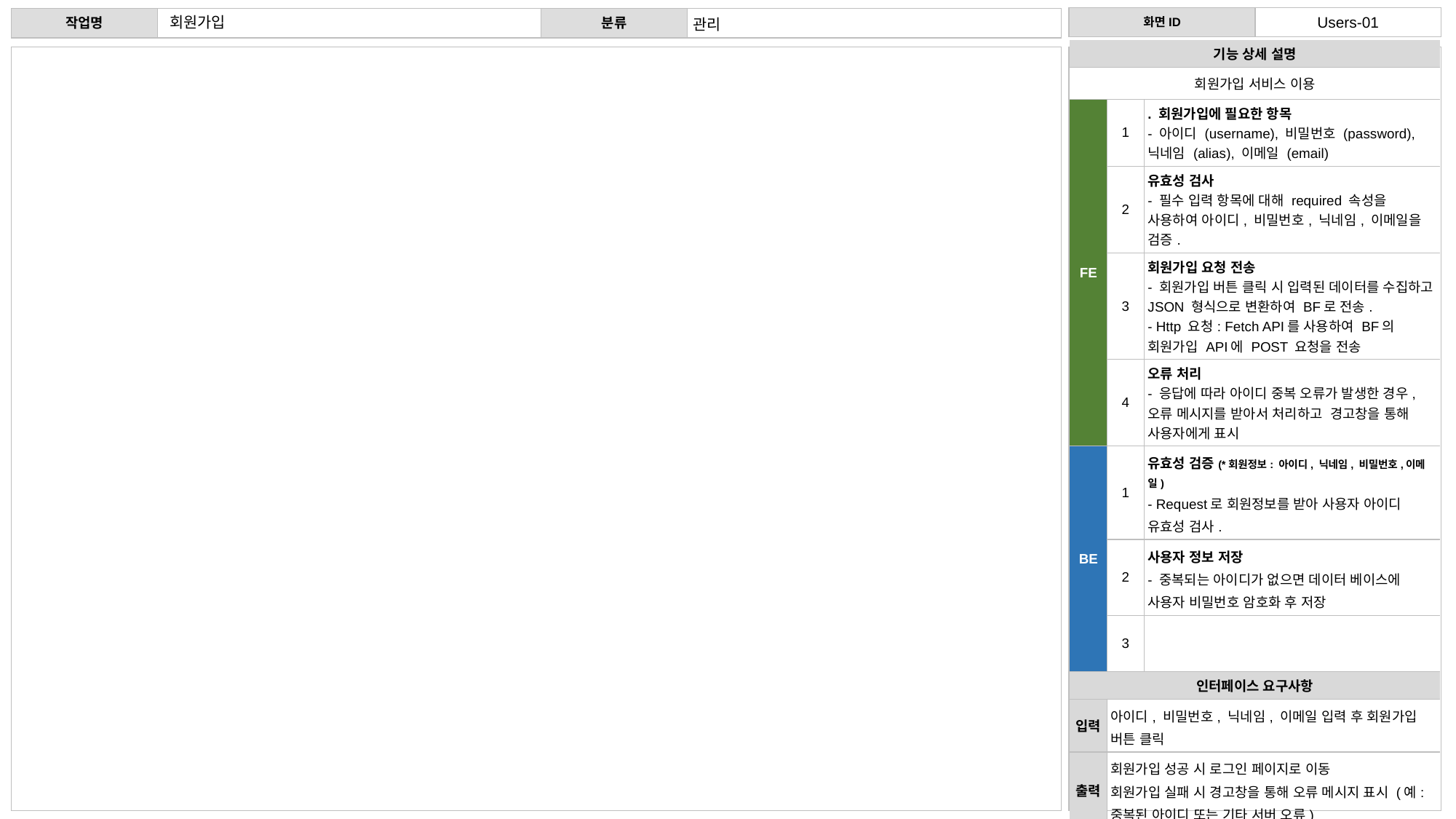

회원가입
Users-01
관리
| 기능 상세 설명 | 기능 상세 설명 |  |
| --- | --- | --- |
| 회원가입 서비스 이용 | 서비스 이용을 위한 회원 가입 | 서비스 이용을 위한 회원 가입 |
| FE | 1 | . 회원가입에 필요한 항목 - 아이디 (username), 비밀번호 (password), 닉네임 (alias), 이메일 (email) |
|  | 2 | 유효성 검사 - 필수 입력 항목에 대해 required 속성을 사용하여 아이디, 비밀번호, 닉네임, 이메일을 검증. |
|  | 3 | 회원가입 요청 전송 - 회원가입 버튼 클릭 시 입력된 데이터를 수집하고 JSON 형식으로 변환하여 BF로 전송. - Http 요청: Fetch API를 사용하여 BF의 회원가입 API에 POST 요청을 전송 |
|  | 4 | 오류 처리 - 응답에 따라 아이디 중복 오류가 발생한 경우, 오류 메시지를 받아서 처리하고 경고창을 통해 사용자에게 표시 |
| BE | 1 | 유효성 검증(\*회원정보: 아이디, 닉네임, 비밀번호,이메일) - Request로 회원정보를 받아 사용자 아이디 유효성 검사. |
| BE | 2 | 사용자 정보 저장 - 중복되는 아이디가 없으면 데이터 베이스에 사용자 비밀번호 암호화 후 저장 |
|  | 3 |  |
| 인터페이스 요구사항 | 인터페이스 요구사항 |  |
| 입력 | 아이디, 비밀번호, 닉네임, 이메일 입력 후 회원가입 버튼 클릭 | 이메일(아이디), 이름, 비밀번호, 비밀번호 확인 입력 후 회원 가입 버튼 클릭 |
| 출력 | 회원가입 성공 시 로그인 페이지로 이동 회원가입 실패 시 경고창을 통해 오류 메시지 표시 (예: 중복된 아이디 또는 기타 서버 오류) | 로그인 페이지 |